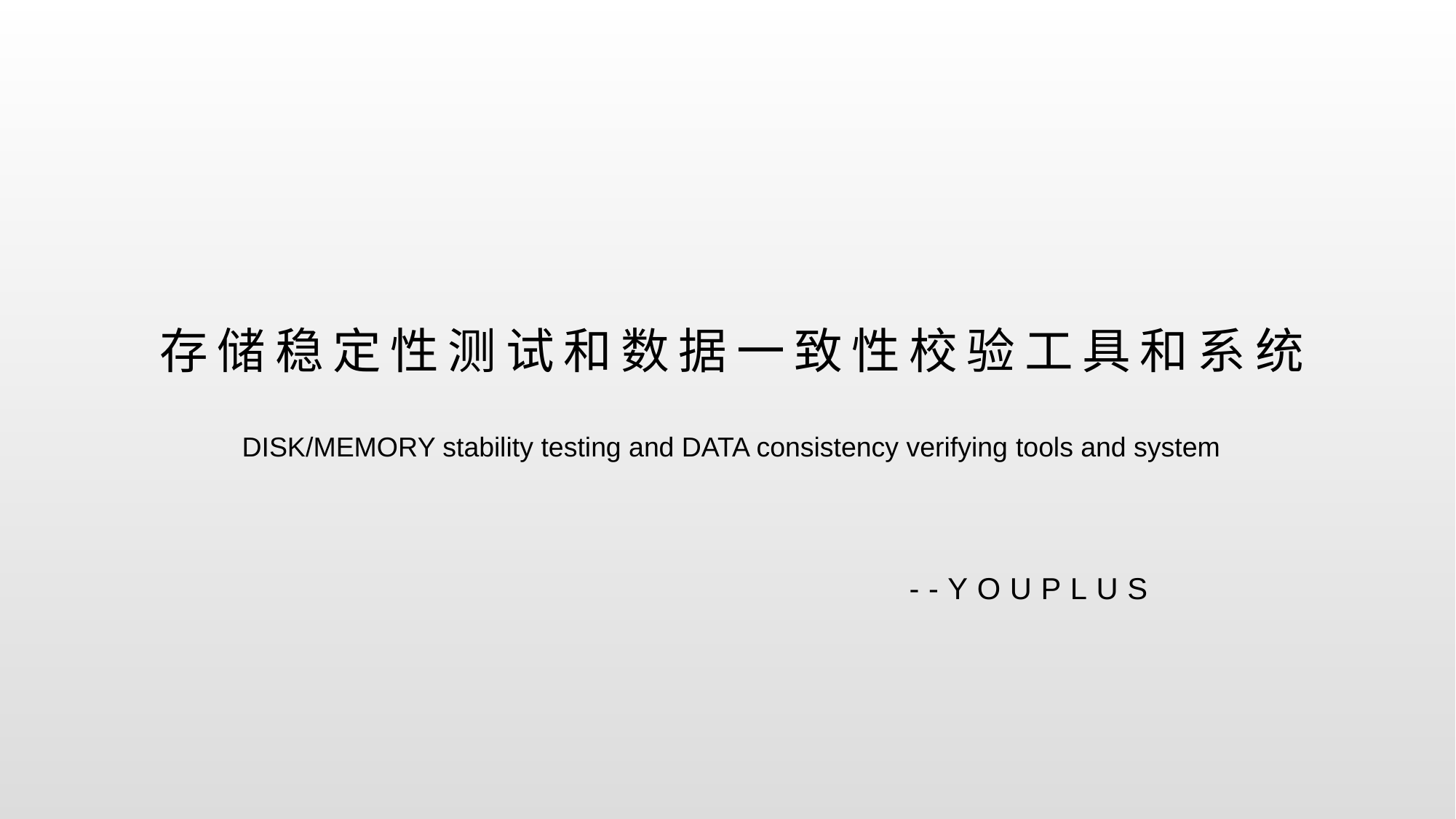

# 存储稳定性测试和数据一致性校验工具和系统
DISK/MEMORY stability testing and DATA consistency verifying tools and system
--YOUPLUS